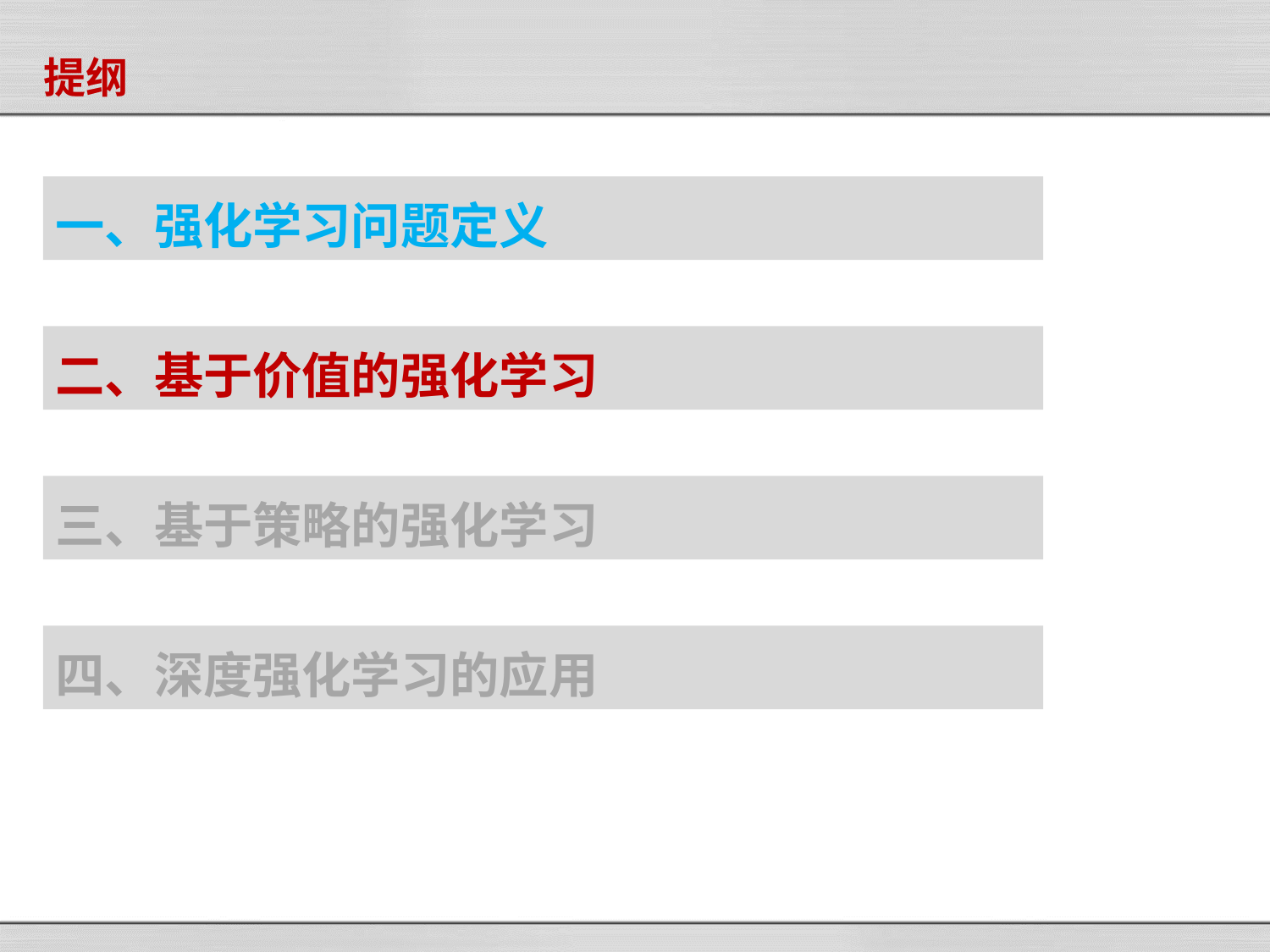

提纲
一、强化学习问题定义
二、基于价值的强化学习
三、基于策略的强化学习
四、深度强化学习的应用